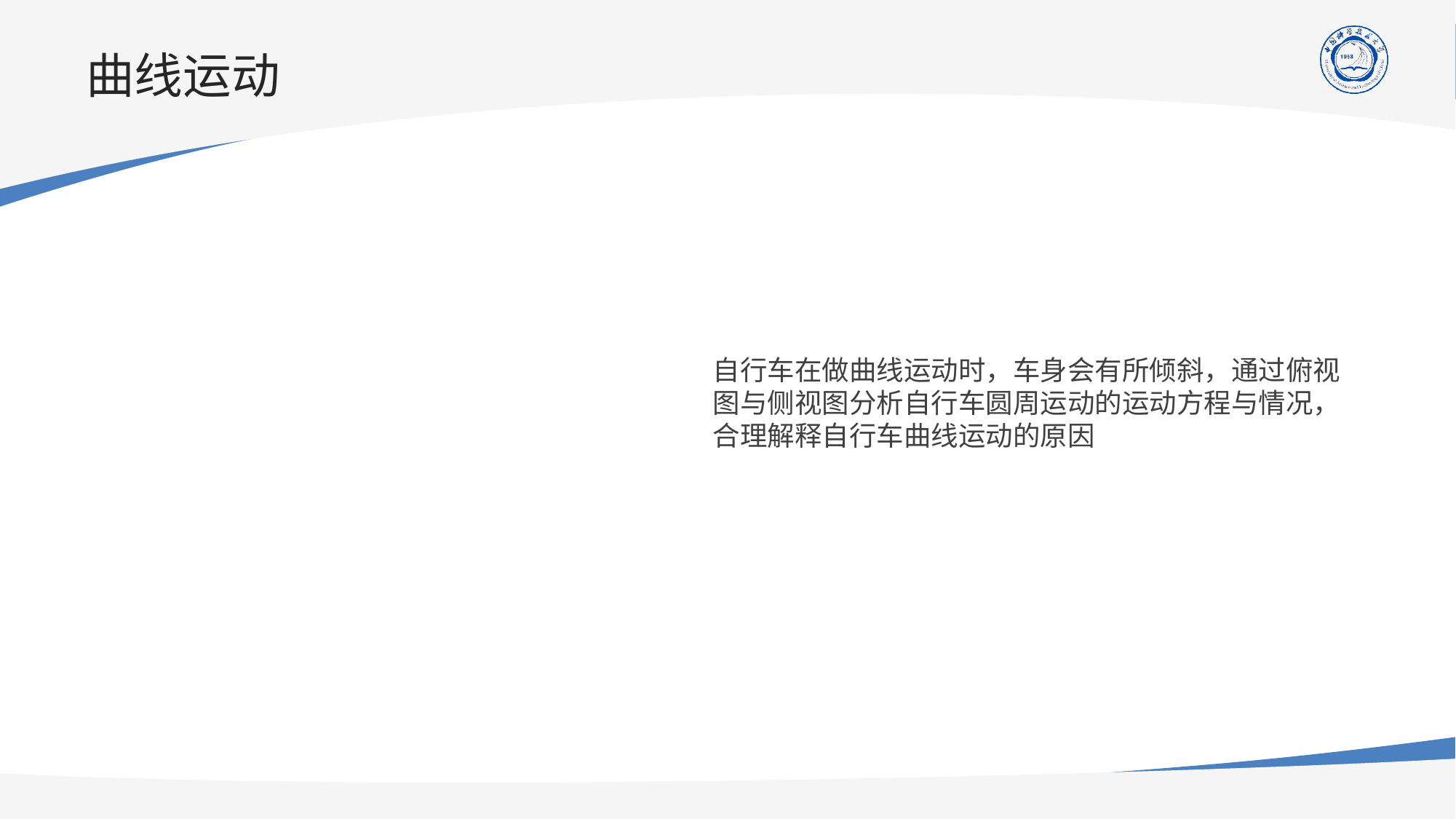

曲线运动

自行车在做曲线运动时，车身会有所倾斜，通过俯视图与侧视图分析自行车圆周运动的运动方程与情况，合理解释自行车曲线运动的原因